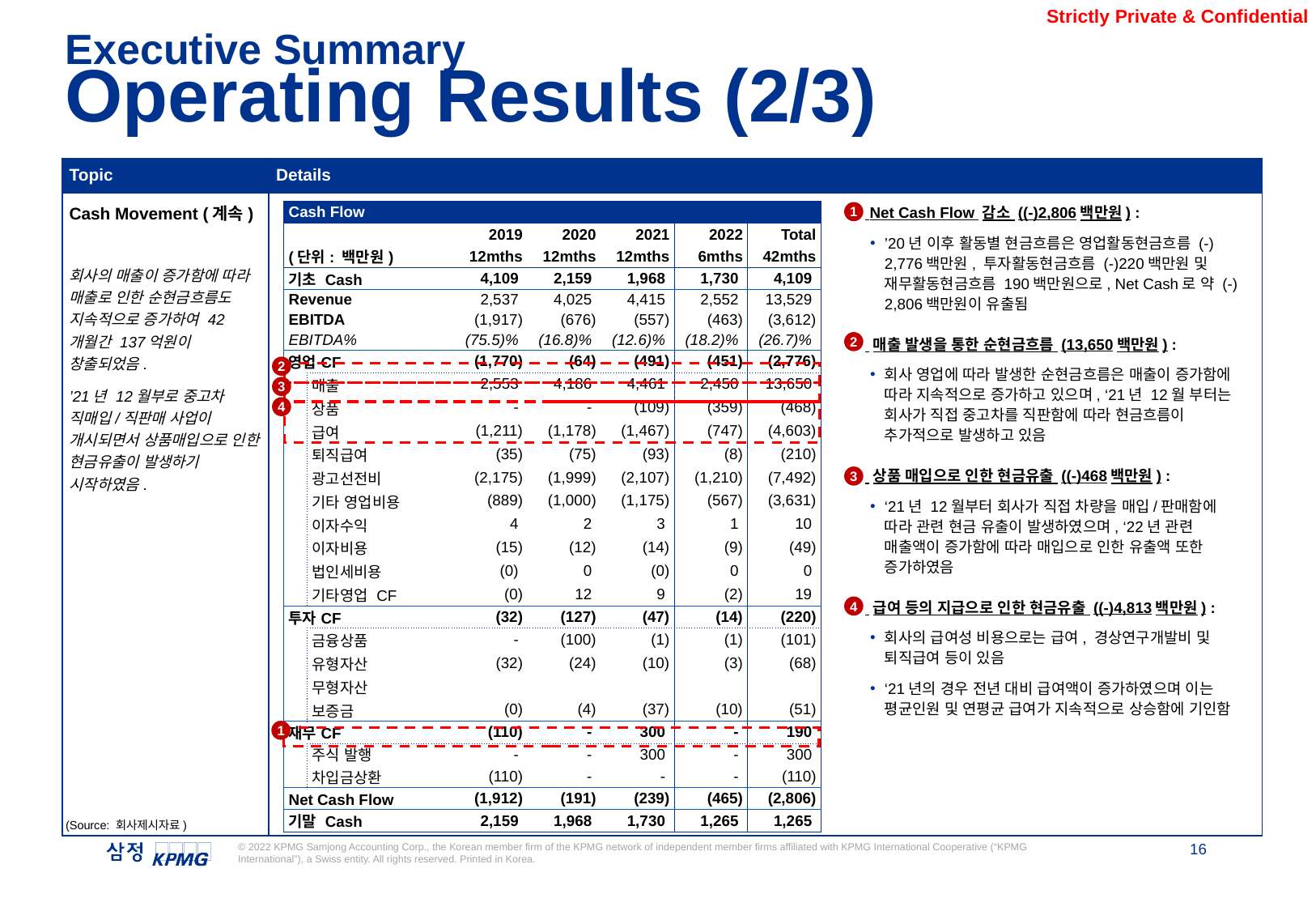

Executive Summary
Operating Results (2/3)
| Topic | Details |
| --- | --- |
| Cash Movement (계속) 회사의 매출이 증가함에 따라 매출로 인한 순현금흐름도 지속적으로 증가하여 42개월간 137억원이 창출되었음. ’21년 12월부로 중고차 직매입/직판매 사업이 개시되면서 상품매입으로 인한 현금유출이 발생하기 시작하였음. |  |
| Cash Flow |  |  |  |  |  |  |
| --- | --- | --- | --- | --- | --- | --- |
|  |  | 2019 | 2020 | 2021 | 2022 | Total |
| (단위: 백만원) |  | 12mths | 12mths | 12mths | 6mths | 42mths |
| 기초 Cash |  | 4,109 | 2,159 | 1,968 | 1,730 | 4,109 |
| Revenue |  | 2,537 | 4,025 | 4,415 | 2,552 | 13,529 |
| EBITDA |  | (1,917) | (676) | (557) | (463) | (3,612) |
| EBITDA% |  | (75.5)% | (16.8)% | (12.6)% | (18.2)% | (26.7)% |
| 영업CF |  | (1,770) | (64) | (491) | (451) | (2,776) |
|  | 매출 | 2,553 | 4,186 | 4,461 | 2,450 | 13,650 |
|  | 상품 | - | - | (109) | (359) | (468) |
|  | 급여 | (1,211) | (1,178) | (1,467) | (747) | (4,603) |
|  | 퇴직급여 | (35) | (75) | (93) | (8) | (210) |
|  | 광고선전비 | (2,175) | (1,999) | (2,107) | (1,210) | (7,492) |
|  | 기타 영업비용 | (889) | (1,000) | (1,175) | (567) | (3,631) |
|  | 이자수익 | 4 | 2 | 3 | 1 | 10 |
|  | 이자비용 | (15) | (12) | (14) | (9) | (49) |
|  | 법인세비용 | (0) | 0 | (0) | 0 | 0 |
|  | 기타영업 CF | (0) | 12 | 9 | (2) | 19 |
| 투자CF |  | (32) | (127) | (47) | (14) | (220) |
|  | 금융상품 | - | (100) | (1) | (1) | (101) |
|  | 유형자산 | (32) | (24) | (10) | (3) | (68) |
|  | 무형자산 |  |  |  |  |  |
|  | 보증금 | (0) | (4) | (37) | (10) | (51) |
| 재무CF |  | (110) | - | 300 | - | 190 |
|  | 주식 발행 | - | - | 300 | - | 300 |
|  | 차입금상환 | (110) | - | - | - | (110) |
| Net Cash Flow |  | (1,912) | (191) | (239) | (465) | (2,806) |
| 기말 Cash |  | 2,159 | 1,968 | 1,730 | 1,265 | 1,265 |
 Net Cash Flow 감소 ((-)2,806백만원) :
’20년 이후 활동별 현금흐름은 영업활동현금흐름 (-) 2,776백만원, 투자활동현금흐름 (-)220백만원 및 재무활동현금흐름 190백만원으로, Net Cash로 약 (-) 2,806백만원이 유출됨
 매출 발생을 통한 순현금흐름 (13,650백만원) :
회사 영업에 따라 발생한 순현금흐름은 매출이 증가함에 따라 지속적으로 증가하고 있으며, ‘21년 12월 부터는 회사가 직접 중고차를 직판함에 따라 현금흐름이 추가적으로 발생하고 있음
 상품 매입으로 인한 현금유출 ((-)468백만원) :
‘21년 12월부터 회사가 직접 차량을 매입/판매함에 따라 관련 현금 유출이 발생하였으며, ‘22년 관련 매출액이 증가함에 따라 매입으로 인한 유출액 또한 증가하였음
 급여 등의 지급으로 인한 현금유출 ((-)4,813백만원) :
회사의 급여성 비용으로는 급여, 경상연구개발비 및 퇴직급여 등이 있음
‘21년의 경우 전년 대비 급여액이 증가하였으며 이는 평균인원 및 연평균 급여가 지속적으로 상승함에 기인함
1

2
2

3

4

3
4
1

(Source: 회사제시자료)